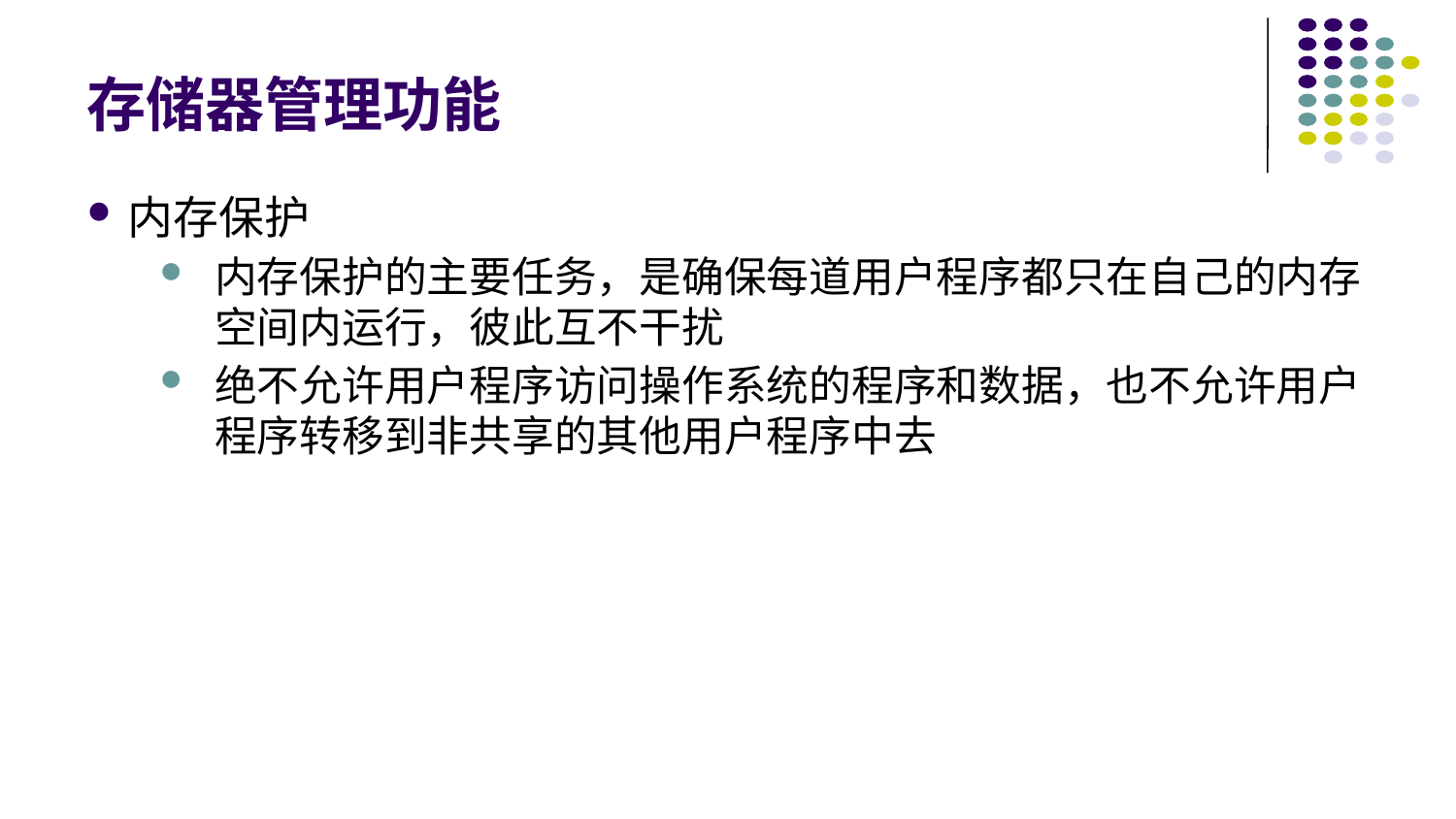

# 存储器管理功能
内存保护
内存保护的主要任务，是确保每道用户程序都只在自己的内存空间内运行，彼此互不干扰
绝不允许用户程序访问操作系统的程序和数据，也不允许用户程序转移到非共享的其他用户程序中去
69